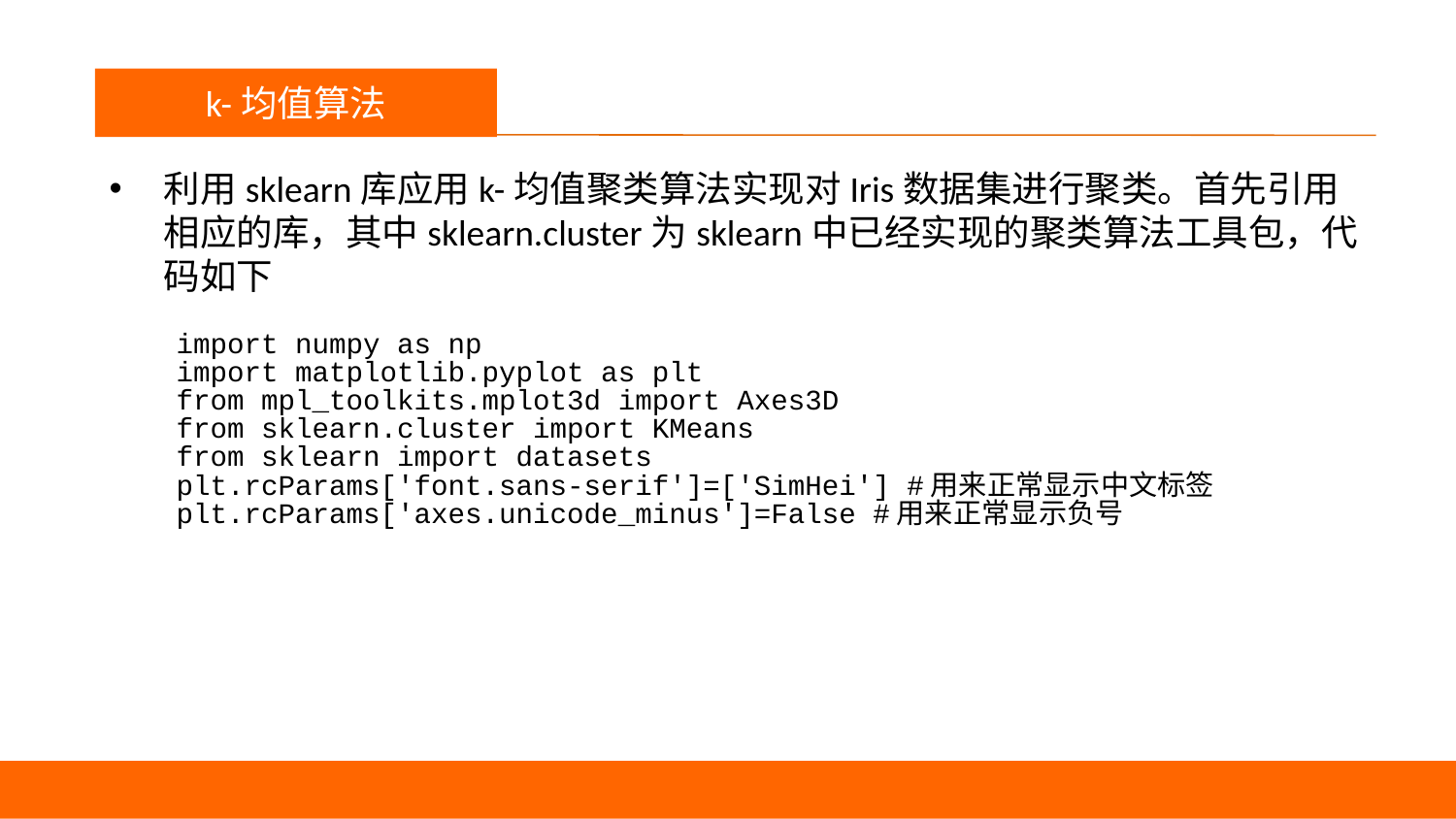

议程
k-均值算法

利用sklearn库应用k-均值聚类算法实现对Iris数据集进行聚类。首先引用相应的库，其中sklearn.cluster为sklearn中已经实现的聚类算法工具包，代码如下
import numpy as np
import matplotlib.pyplot as plt
from mpl_toolkits.mplot3d import Axes3D
from sklearn.cluster import KMeans
from sklearn import datasets
plt.rcParams['font.sans-serif']=['SimHei'] #用来正常显示中文标签
plt.rcParams['axes.unicode_minus']=False #用来正常显示负号